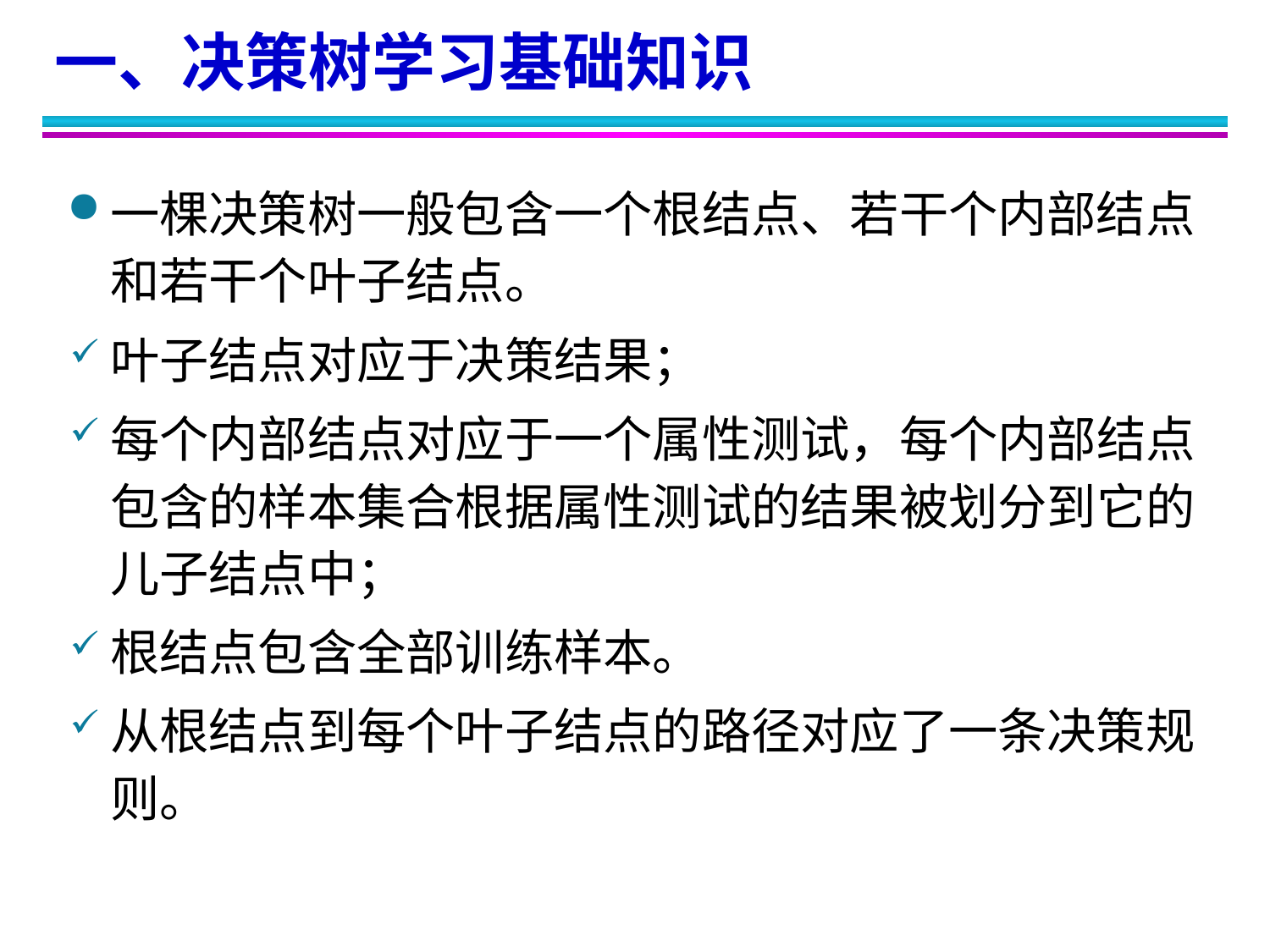

一、决策树学习基础知识
一棵决策树一般包含一个根结点、若干个内部结点和若干个叶子结点。
叶子结点对应于决策结果；
每个内部结点对应于一个属性测试，每个内部结点包含的样本集合根据属性测试的结果被划分到它的儿子结点中；
根结点包含全部训练样本。
从根结点到每个叶子结点的路径对应了一条决策规则。